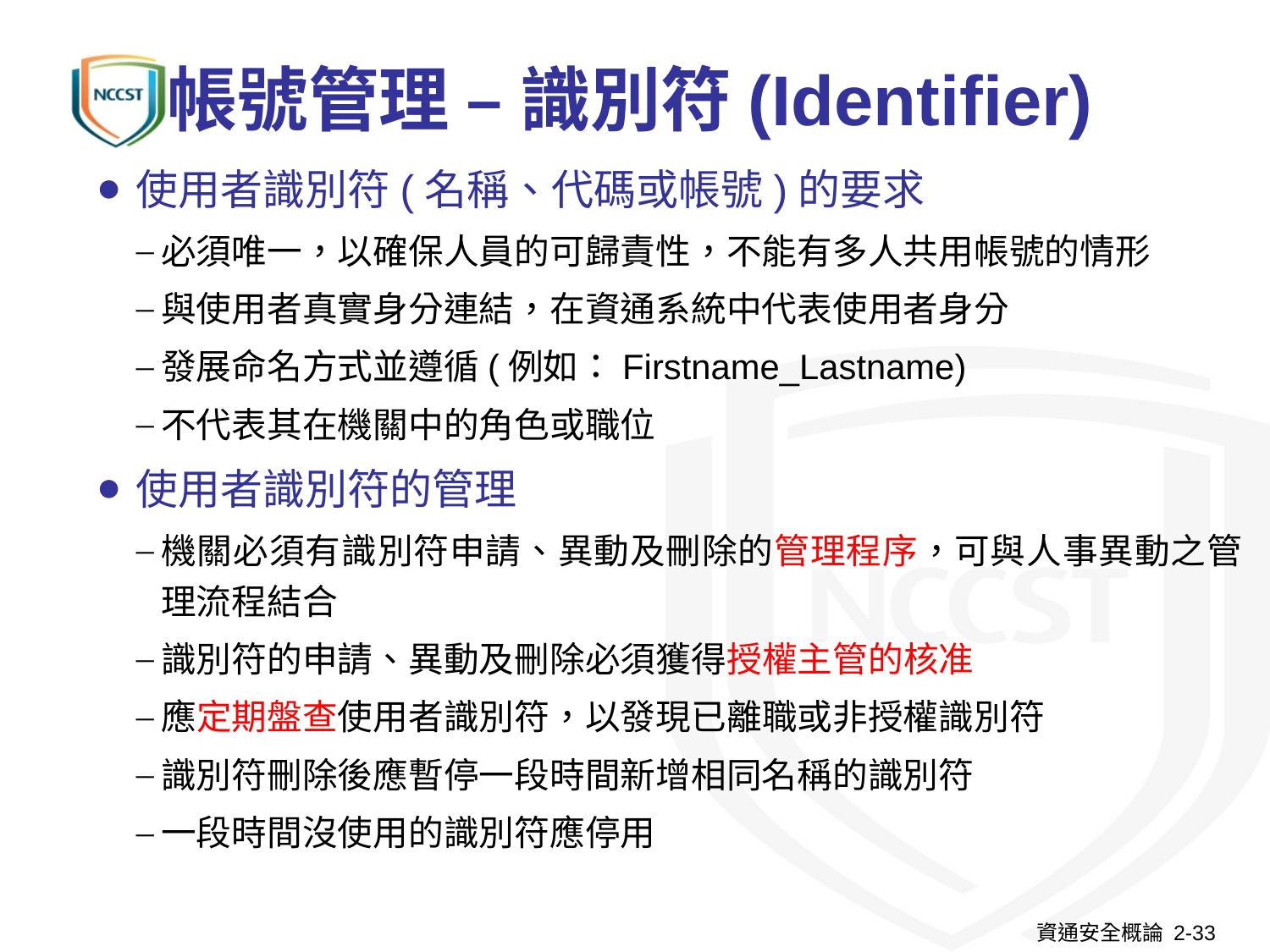

# 帳號管理 – 識別符(Identifier)
使用者識別符(名稱、代碼或帳號)的要求
必須唯一，以確保人員的可歸責性，不能有多人共用帳號的情形
與使用者真實身分連結，在資通系統中代表使用者身分
發展命名方式並遵循(例如：Firstname_Lastname)
不代表其在機關中的角色或職位
使用者識別符的管理
機關必須有識別符申請、異動及刪除的管理程序，可與人事異動之管理流程結合
識別符的申請、異動及刪除必須獲得授權主管的核准
應定期盤查使用者識別符，以發現已離職或非授權識別符
識別符刪除後應暫停一段時間新增相同名稱的識別符
一段時間沒使用的識別符應停用